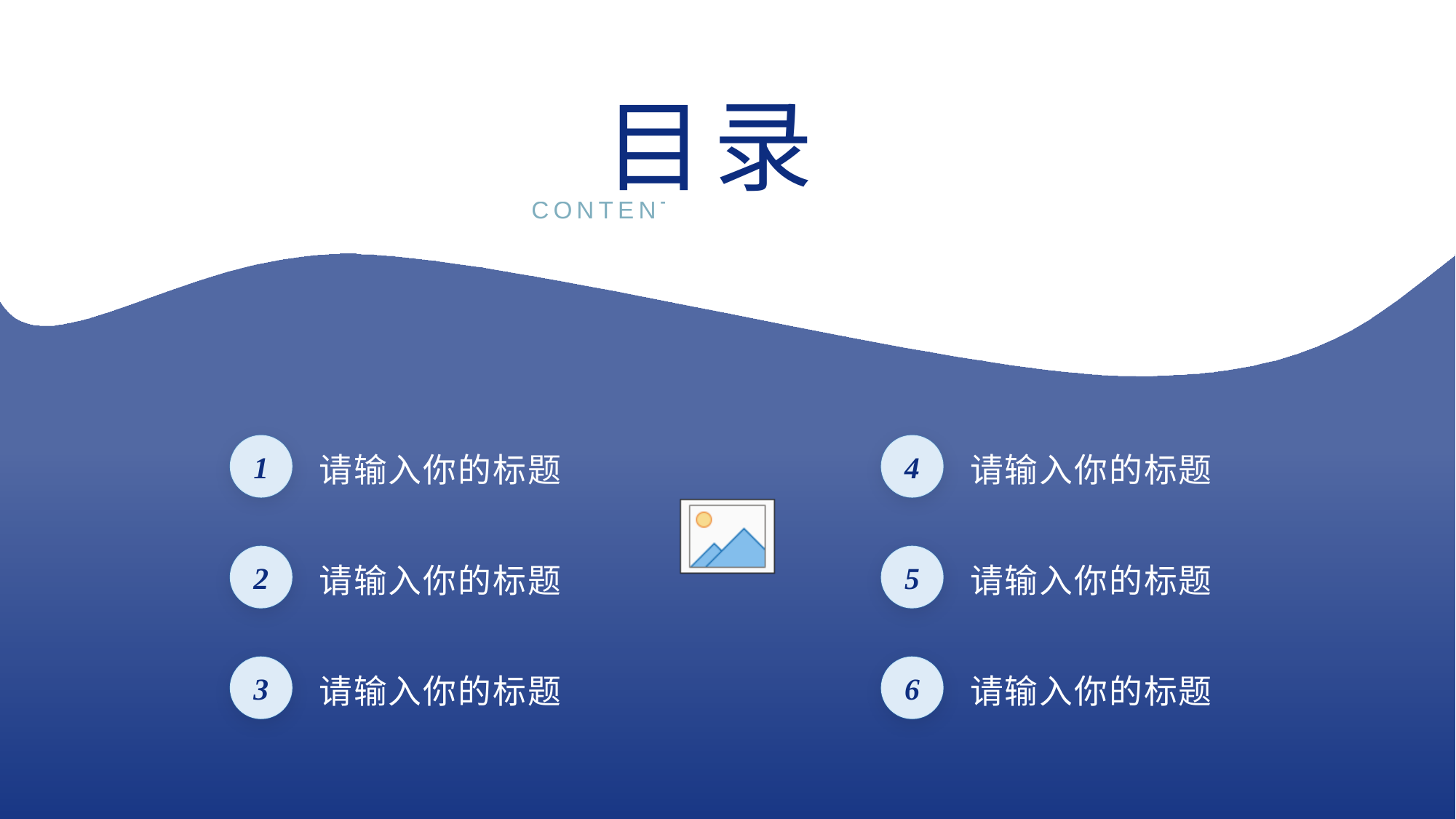

目录
CONTENTS

1
4
请输入你的标题
请输入你的标题
2
5
请输入你的标题
请输入你的标题
3
6
请输入你的标题
请输入你的标题
第四章使用指南：替换图片
第四章使用指南：关于母版